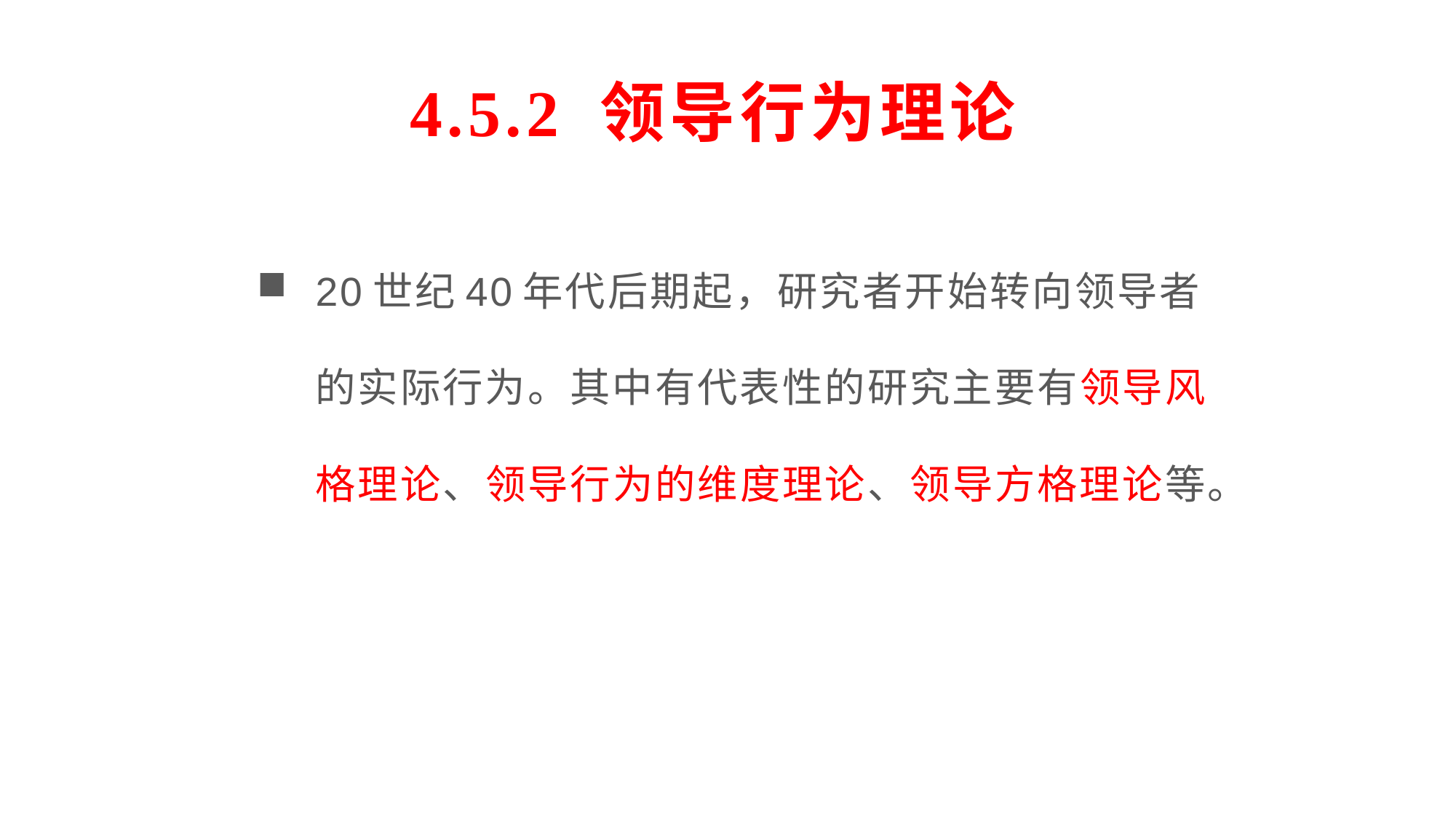

# 4.5.2 领导行为理论
20世纪40年代后期起，研究者开始转向领导者的实际行为。其中有代表性的研究主要有领导风格理论、领导行为的维度理论、领导方格理论等。